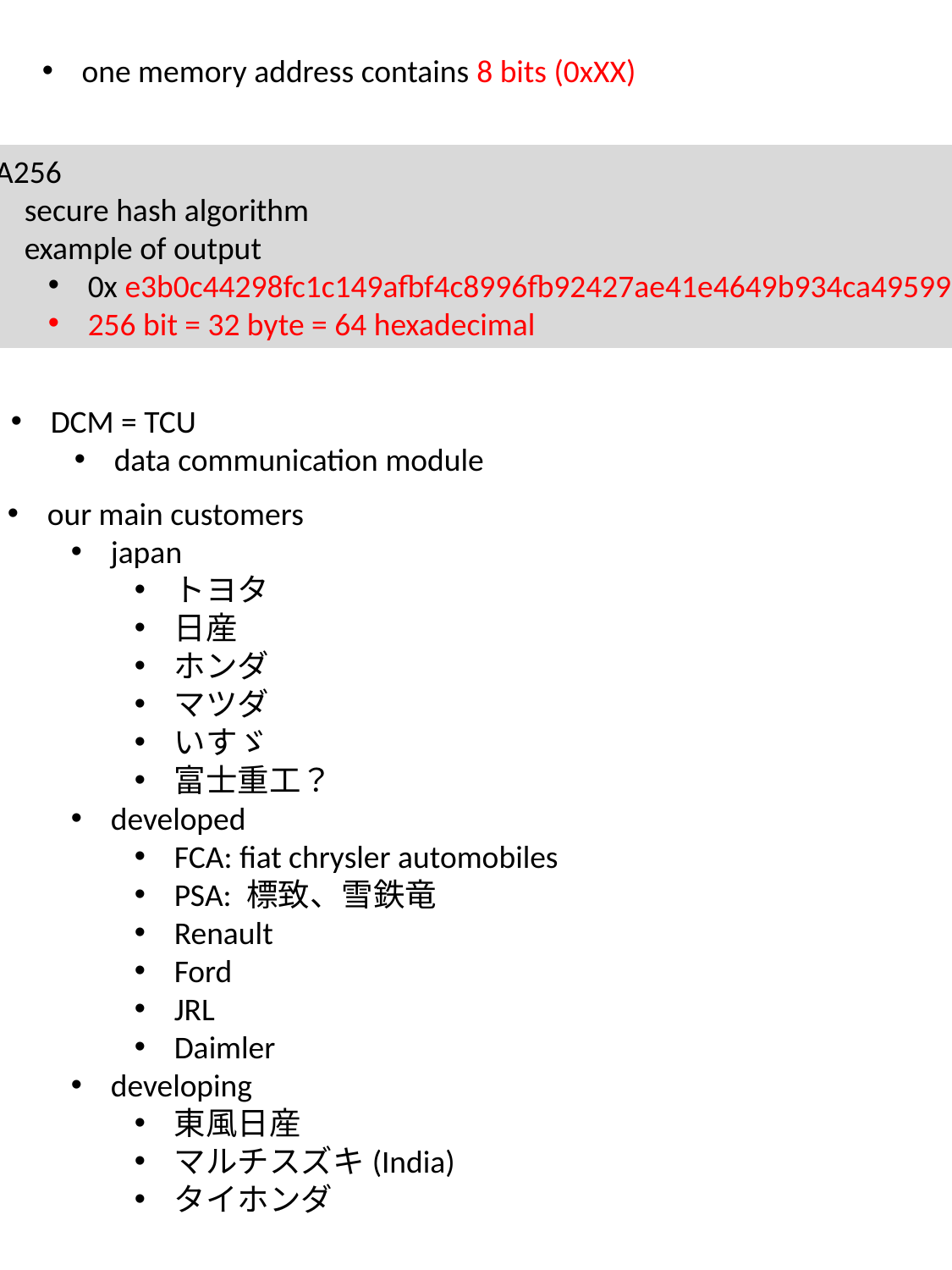

one memory address contains 8 bits (0xXX)
SHA256
secure hash algorithm
example of output
0x e3b0c44298fc1c149afbf4c8996fb92427ae41e4649b934ca495991b7852b855
256 bit = 32 byte = 64 hexadecimal
DCM = TCU
data communication module
our main customers
japan
トヨタ
日産
ホンダ
マツダ
いすゞ
富士重工？
developed
FCA: fiat chrysler automobiles
PSA: 標致、雪鉄竜
Renault
Ford
JRL
Daimler
developing
東風日産
マルチスズキ(India)
タイホンダ